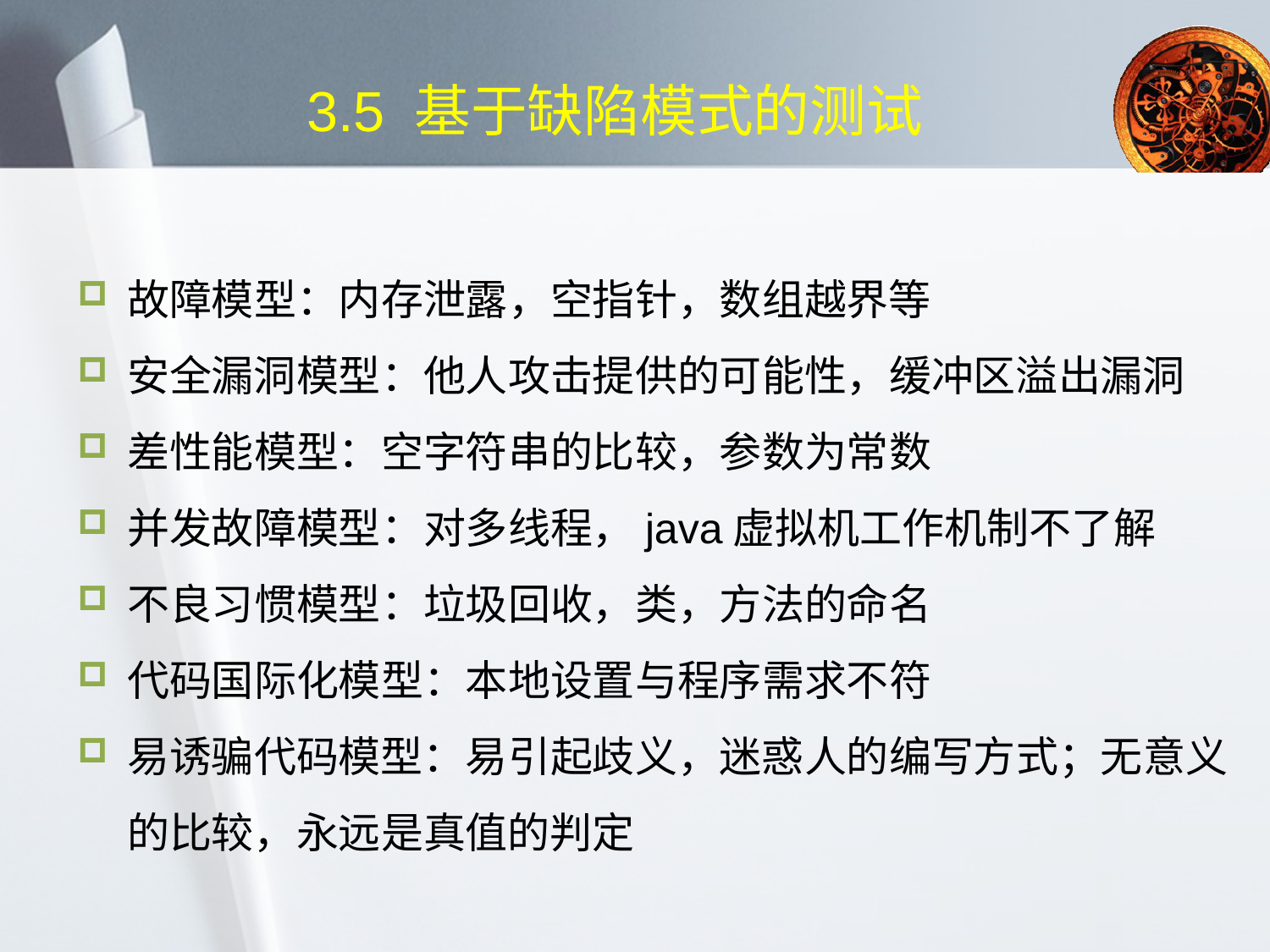

# 3.5 基于缺陷模式的测试
故障模型：内存泄露，空指针，数组越界等
安全漏洞模型：他人攻击提供的可能性，缓冲区溢出漏洞
差性能模型：空字符串的比较，参数为常数
并发故障模型：对多线程，java虚拟机工作机制不了解
不良习惯模型：垃圾回收，类，方法的命名
代码国际化模型：本地设置与程序需求不符
易诱骗代码模型：易引起歧义，迷惑人的编写方式；无意义的比较，永远是真值的判定